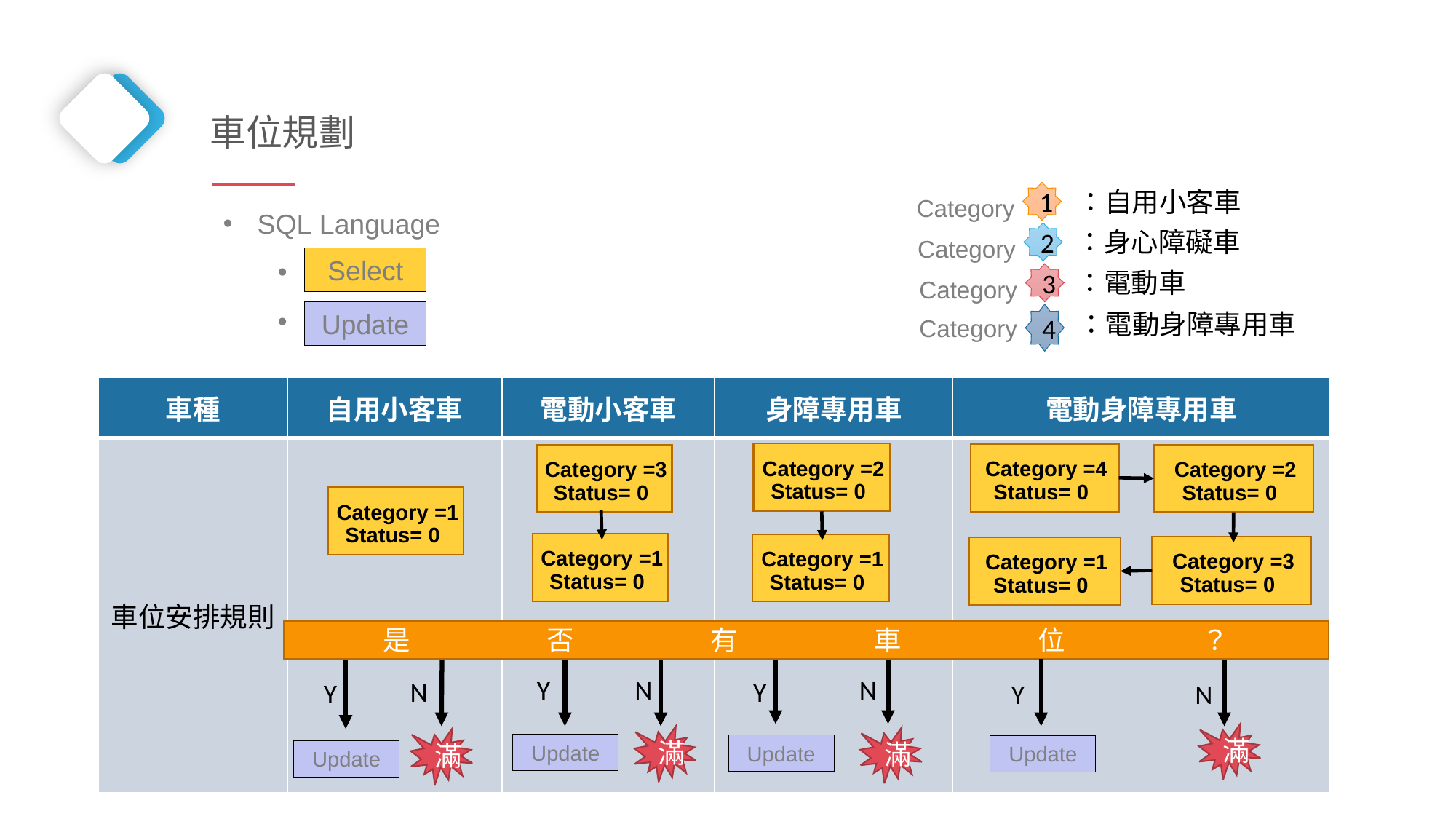

車位規劃

Category
1
：自用小客車
Category
2
：身心障礙車
Category
3
：電動車
Category
4
：電動身障專用車
SQL Language
.
Up
Select
Update
| 車種 | 自用小客車 | 電動小客車 | 身障專用車 | 電動身障專用車 |
| --- | --- | --- | --- | --- |
| 車位安排規則 |  |  |  |  |

Category =2
Status= 0

Category =4
Status= 0

Category =3
Status= 0

Category =2
Status= 0

Category =1
Status= 0

Category =1
Status= 0

Category =1
Status= 0

Category =3
Status= 0

Category =1
Status= 0
是　　　　　否　　　　　有　　　　　車　　　　　位　　　　　？

Y
N
N
N
Y
Y
N
Y
滿
滿
滿
滿
Update
Update
Update
Update